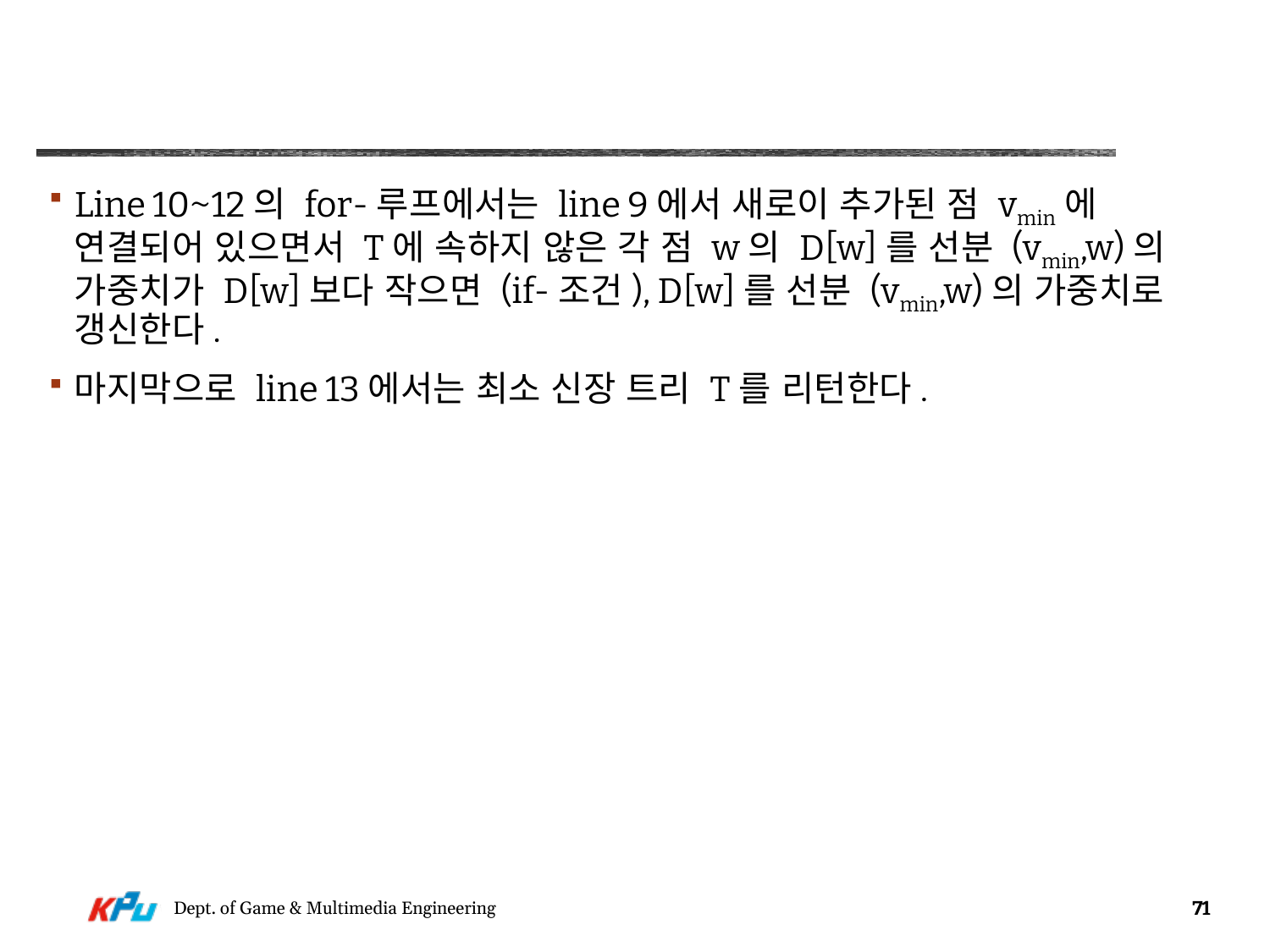

#
Line 10~12의 for-루프에서는 line 9에서 새로이 추가된 점 vmin에 연결되어 있으면서 T에 속하지 않은 각 점 w의 D[w]를 선분 (vmin,w)의 가중치가 D[w]보다 작으면 (if-조건), D[w]를 선분 (vmin,w)의 가중치로 갱신한다.
마지막으로 line 13에서는 최소 신장 트리 T를 리턴한다.

Dept. of Game & Multimedia Engineering
71